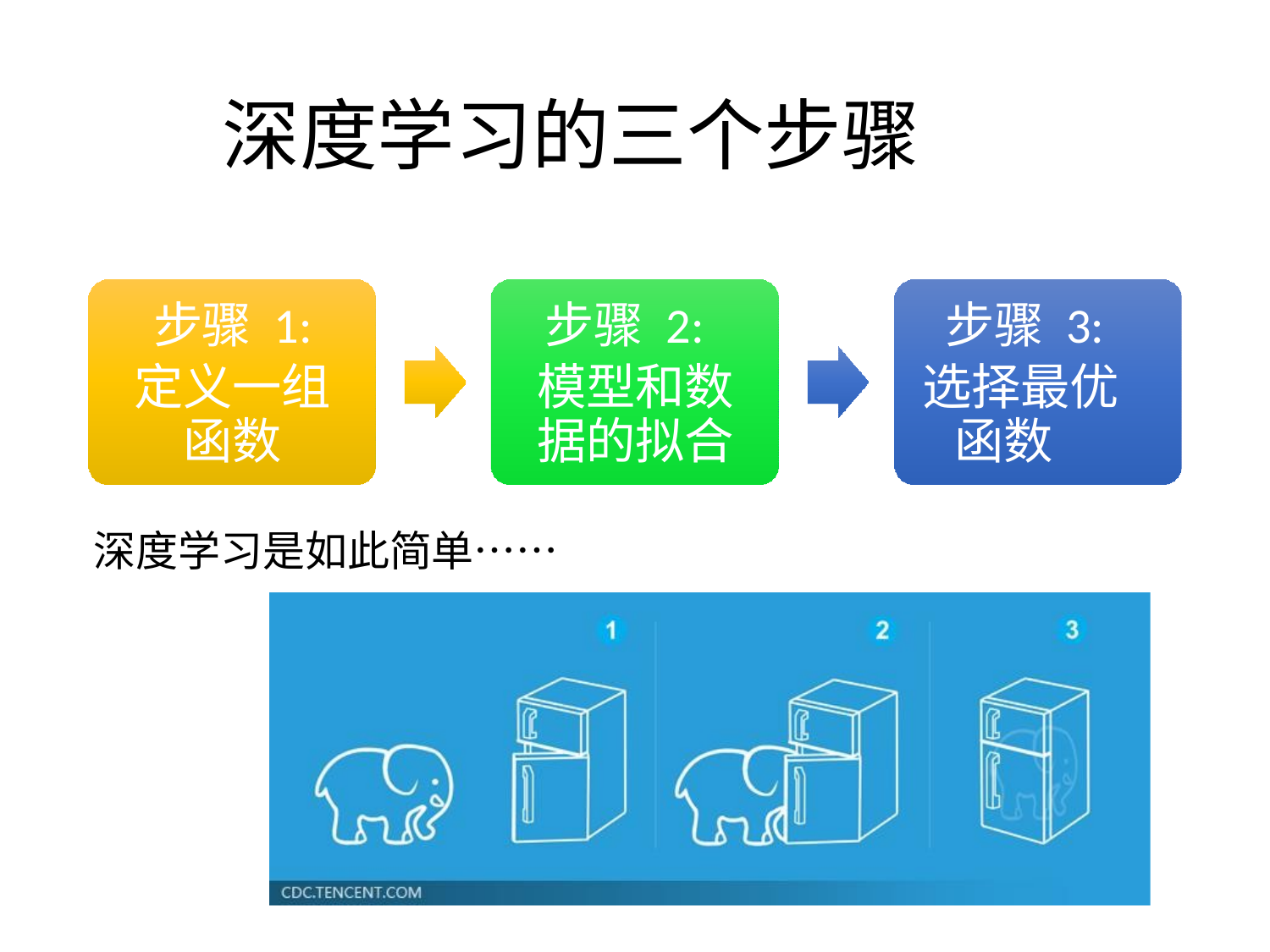

# 深度学习的三个步骤

步骤 1:
定义一组函数
步骤 2:
模型和数据的拟合
 步骤 3:
选择最优函数

深度学习是如此简单……